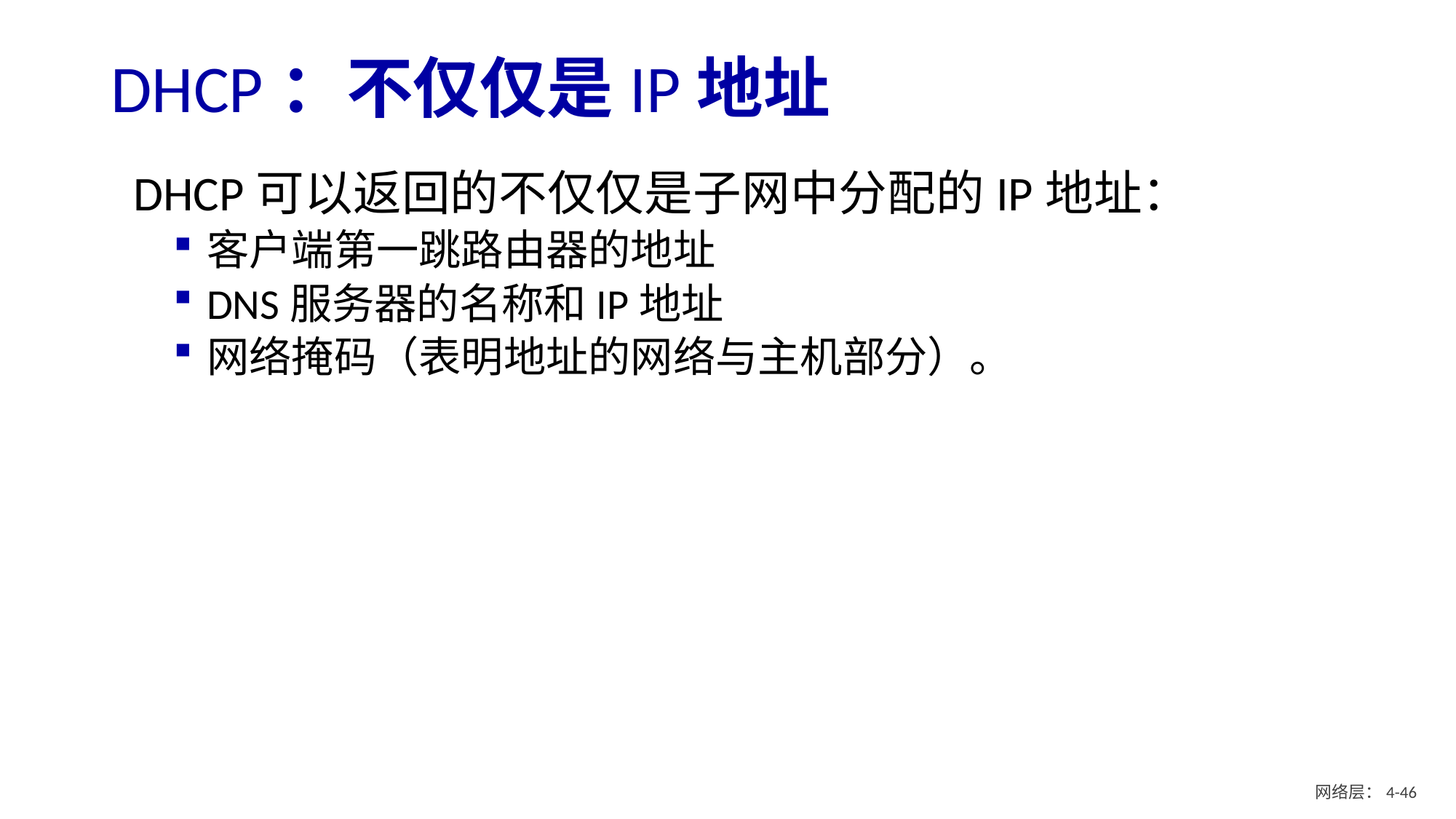

# DHCP：不仅仅是IP地址
DHCP可以返回的不仅仅是子网中分配的IP地址：
客户端第一跳路由器的地址
DNS服务器的名称和IP地址
网络掩码（表明地址的网络与主机部分）。

网络层：4-46